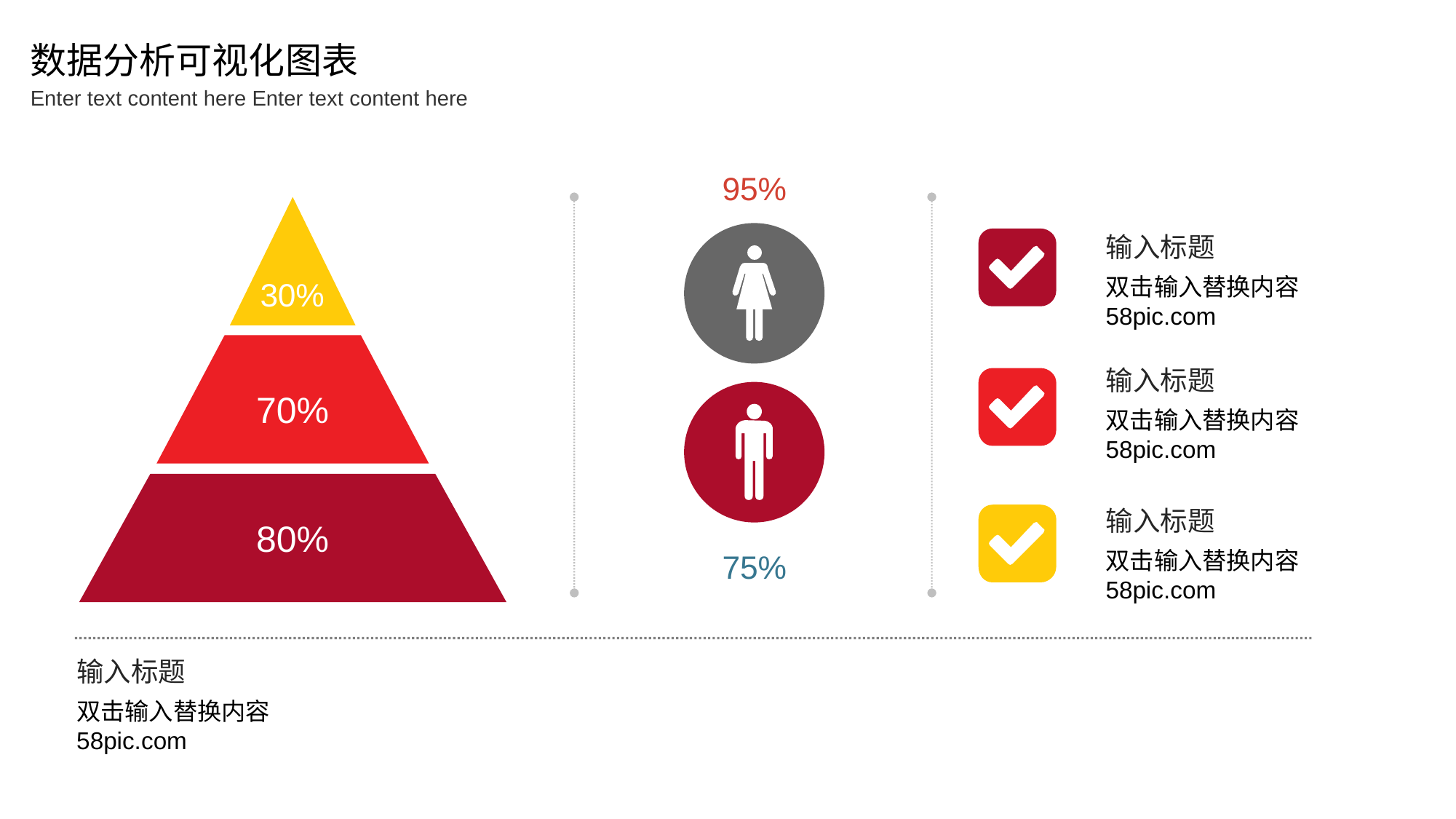

数据分析可视化图表
Enter text content here Enter text content here
95%

30%

70%

80%

输入标题

双击输入替换内容58pic.com
输入标题

双击输入替换内容58pic.com
输入标题

双击输入替换内容58pic.com
75%
输入标题
双击输入替换内容58pic.com